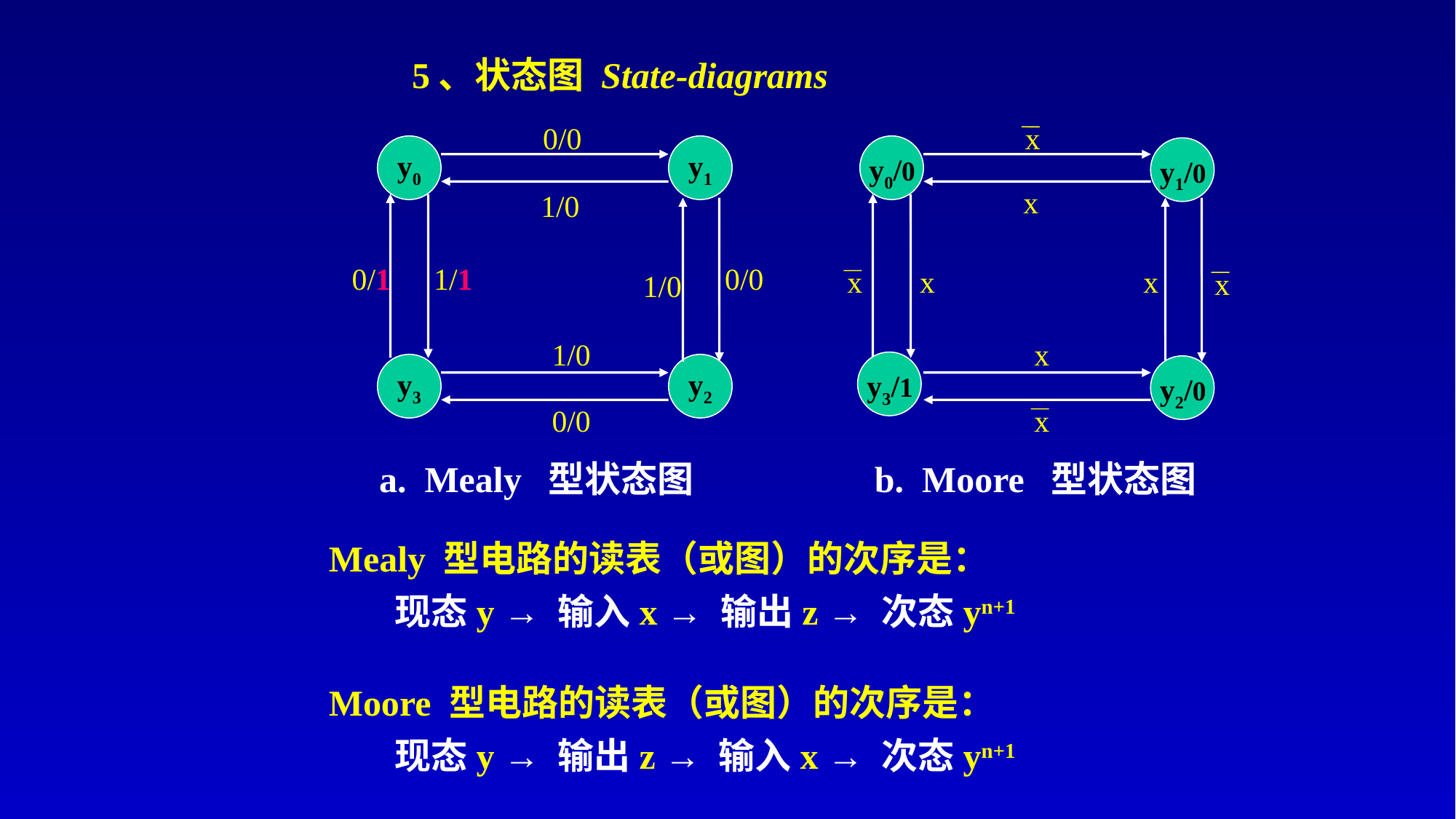

# 5、状态图 State-diagrams
0/0
y0
y1

1/0

0/1
1/1
0/0
1/0
1/0
y3
y2

0/0

x

y0/0
y1/0

x

x
x
x
x

x

y3/1
y2/0

x

a.  Mealy  型状态图
b.  Moore  型状态图
Mealy 型电路的读表（或图）的次序是：
       现态y → 输入x → 输出z → 次态yn+1
Moore 型电路的读表（或图）的次序是：
       现态y → 输出z → 输入x → 次态yn+1